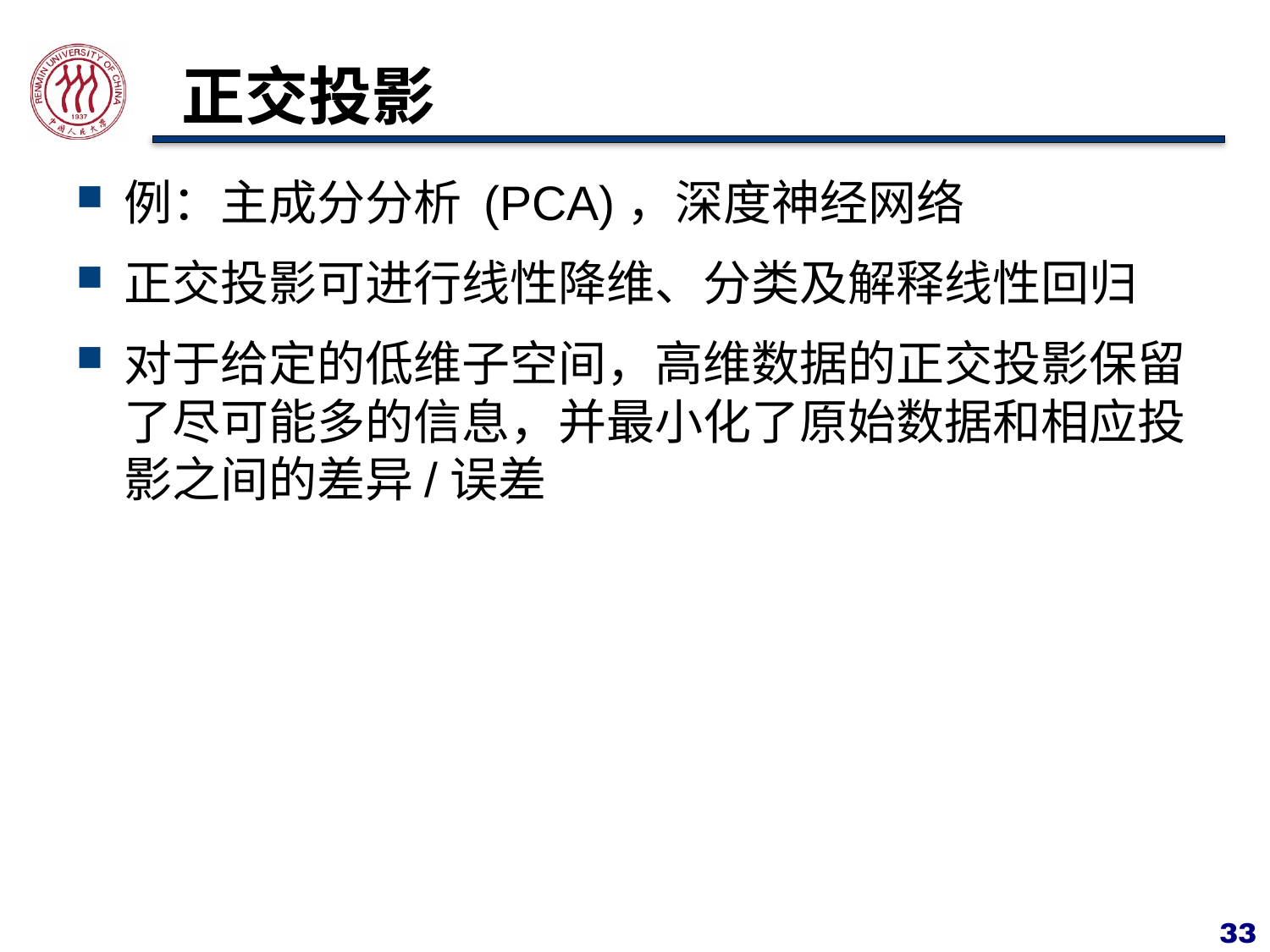

# 正交投影
例：主成分分析 (PCA)，深度神经网络
正交投影可进行线性降维、分类及解释线性回归
对于给定的低维子空间，高维数据的正交投影保留了尽可能多的信息，并最小化了原始数据和相应投影之间的差异/误差